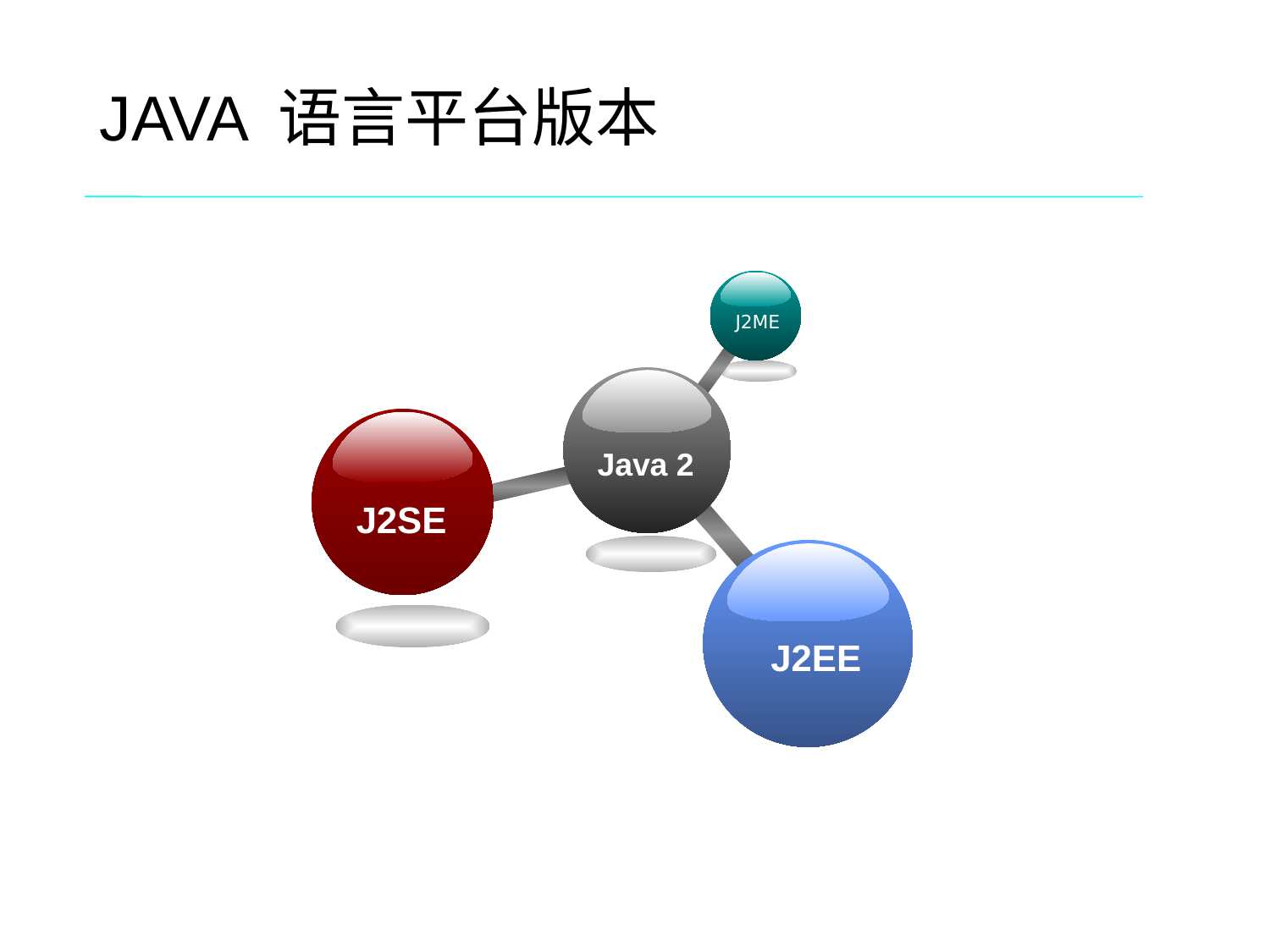

JAVA 语言平台版本

J2ME

Java 2

J2SE

J2EE